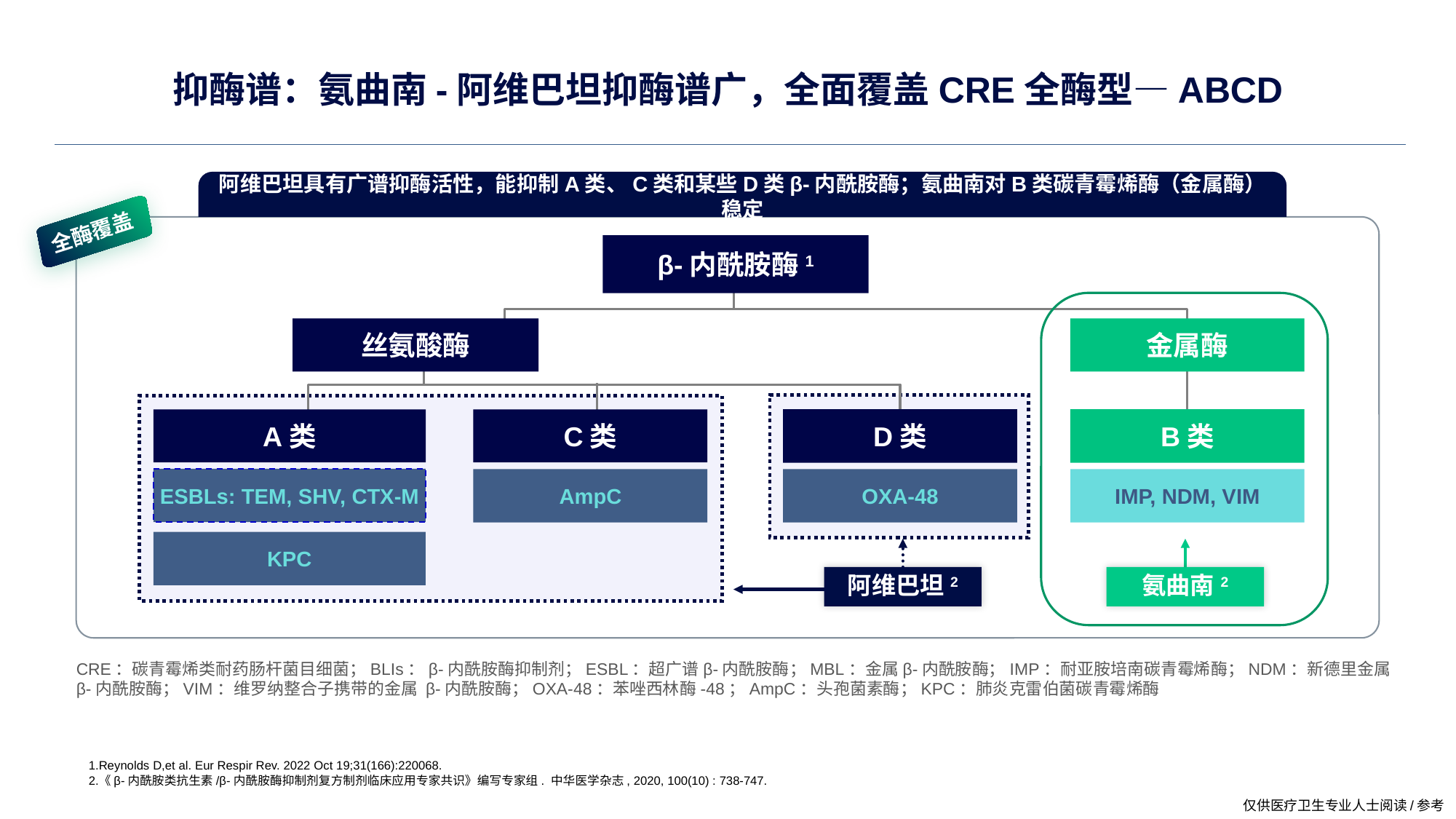

# 抑酶谱：氨曲南-阿维巴坦抑酶谱广，全面覆盖CRE全酶型—ABCD
阿维巴坦具有广谱抑酶活性，能抑制A类、C类和某些D类β-内酰胺酶；氨曲南对B类碳青霉烯酶（金属酶）稳定

全酶覆盖

β-内酰胺酶1
丝氨酸酶
金属酶

A类
C类
D类
B类
ESBLs: TEM, SHV, CTX-M
AmpC
OXA-48
IMP, NDM, VIM
KPC
阿维巴坦2
氨曲南2

CRE：碳青霉烯类耐药肠杆菌目细菌；BLIs：β-内酰胺酶抑制剂；ESBL：超广谱β-内酰胺酶；MBL：金属β-内酰胺酶；IMP：耐亚胺培南碳青霉烯酶；NDM：新德里金属 β-内酰胺酶；VIM：维罗纳整合子携带的金属 β-内酰胺酶；OXA-48：苯唑西林酶-48；AmpC：头孢菌素酶；KPC：肺炎克雷伯菌碳青霉烯酶
Reynolds D,et al. Eur Respir Rev. 2022 Oct 19;31(166):220068.
《β-内酰胺类抗生素/β-内酰胺酶抑制剂复方制剂临床应用专家共识》编写专家组. 中华医学杂志, 2020, 100(10) : 738-747.

仅供医疗卫生专业人士阅读/参考